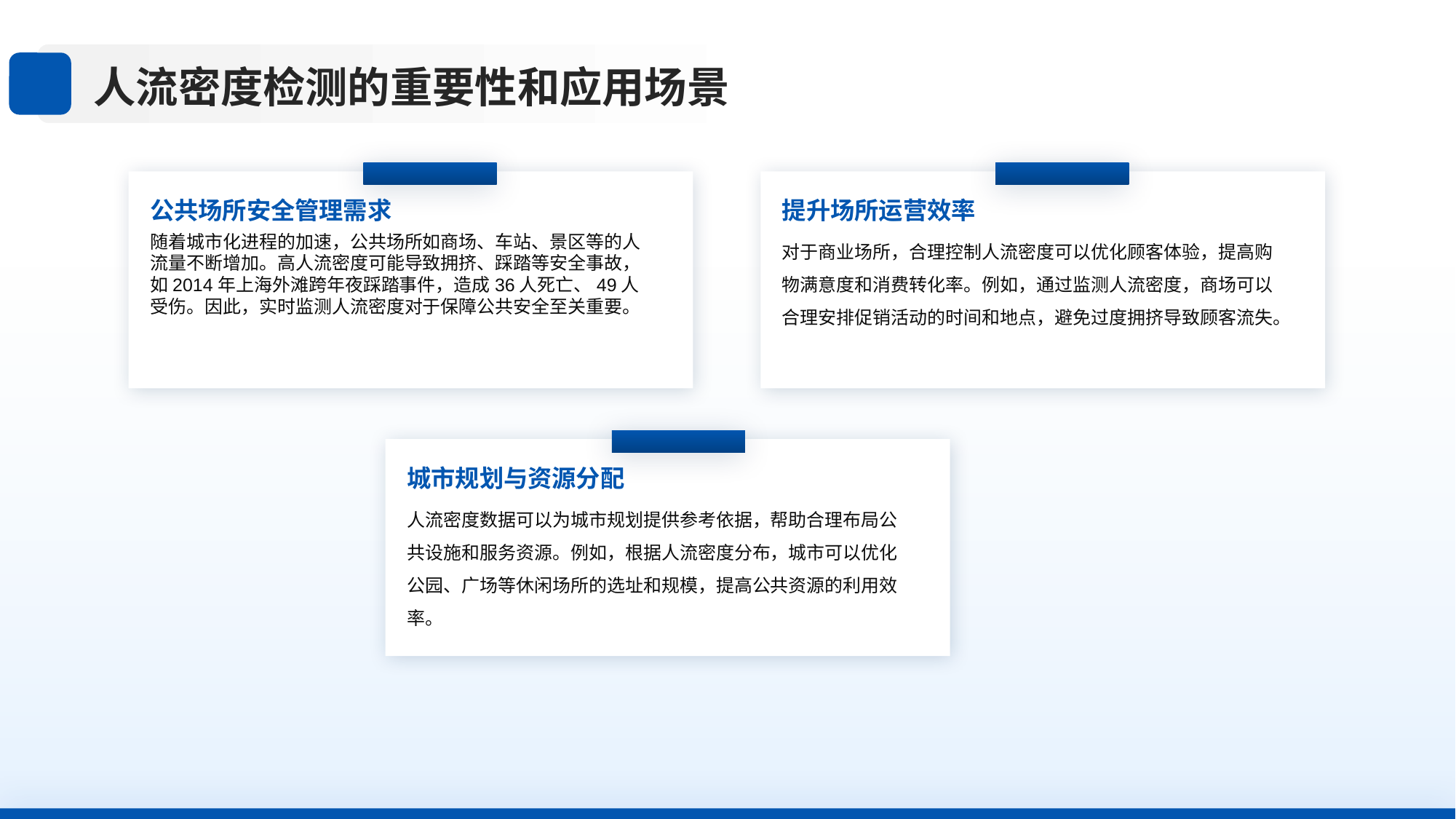

人流密度检测的重要性和应用场景

公共场所安全管理需求
提升场所运营效率
随着城市化进程的加速，公共场所如商场、车站、景区等的人流量不断增加。高人流密度可能导致拥挤、踩踏等安全事故，如2014年上海外滩跨年夜踩踏事件，造成36人死亡、49人受伤。因此，实时监测人流密度对于保障公共安全至关重要。

对于商业场所，合理控制人流密度可以优化顾客体验，提高购物满意度和消费转化率。例如，通过监测人流密度，商场可以合理安排促销活动的时间和地点，避免过度拥挤导致顾客流失。

城市规划与资源分配
人流密度数据可以为城市规划提供参考依据，帮助合理布局公共设施和服务资源。例如，根据人流密度分布，城市可以优化公园、广场等休闲场所的选址和规模，提高公共资源的利用效率。